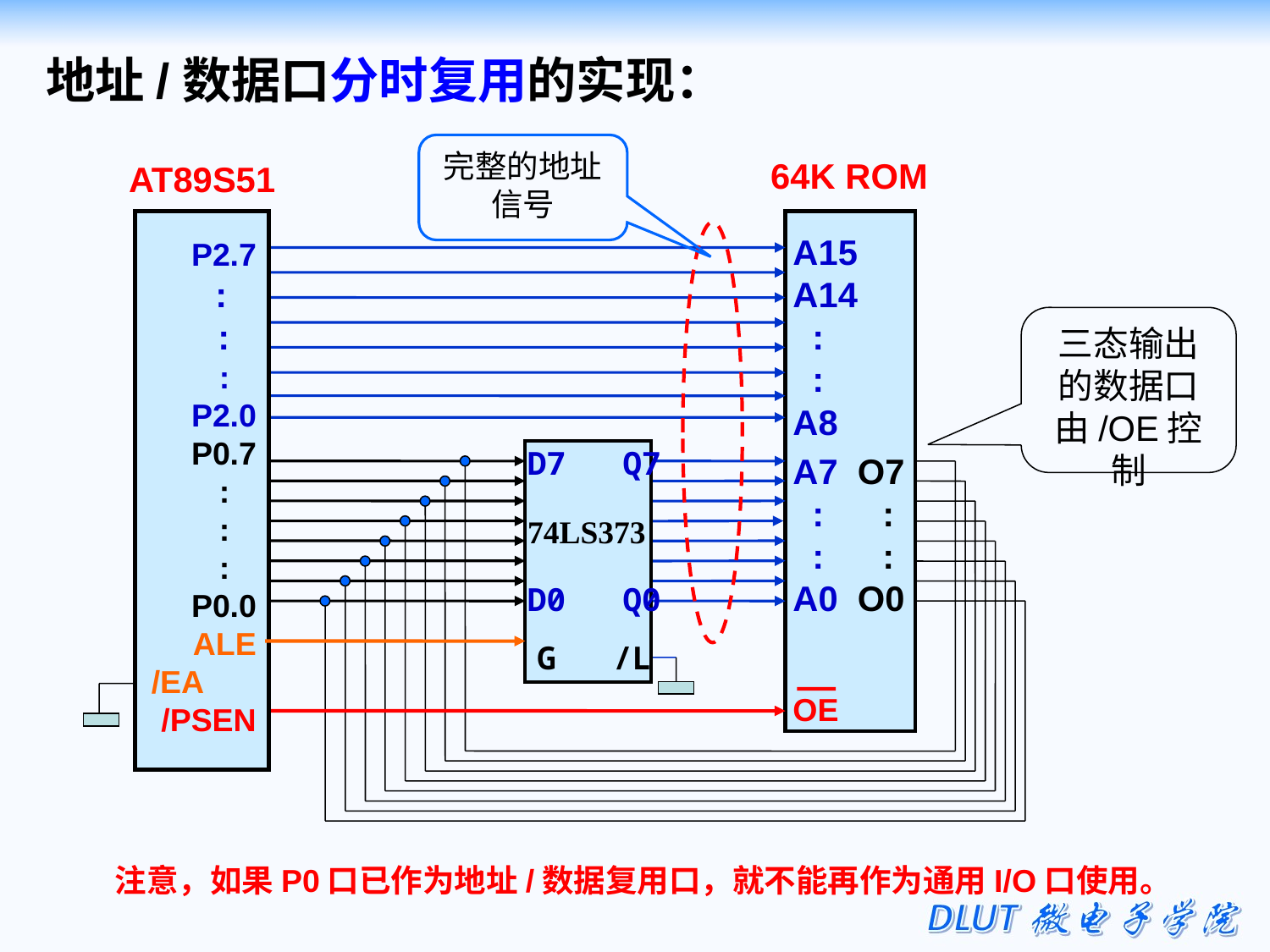

地址/数据口分时复用的实现：
完整的地址信号
64K ROM
AT89S51

P2.7
:
:
:
P2.0
P0.7
:
:
:
P0.0
ALE
/EA
/PSEN

A15
A14
  :
  :
A8
A7  O7
  :      :
  :      :
A0  O0

OE

三态输出的数据口由/OE控制

D7   Q7

74LS373

D0   Q0
 G   /L

注意，如果P0口已作为地址/数据复用口，就不能再作为通用I/O口使用。